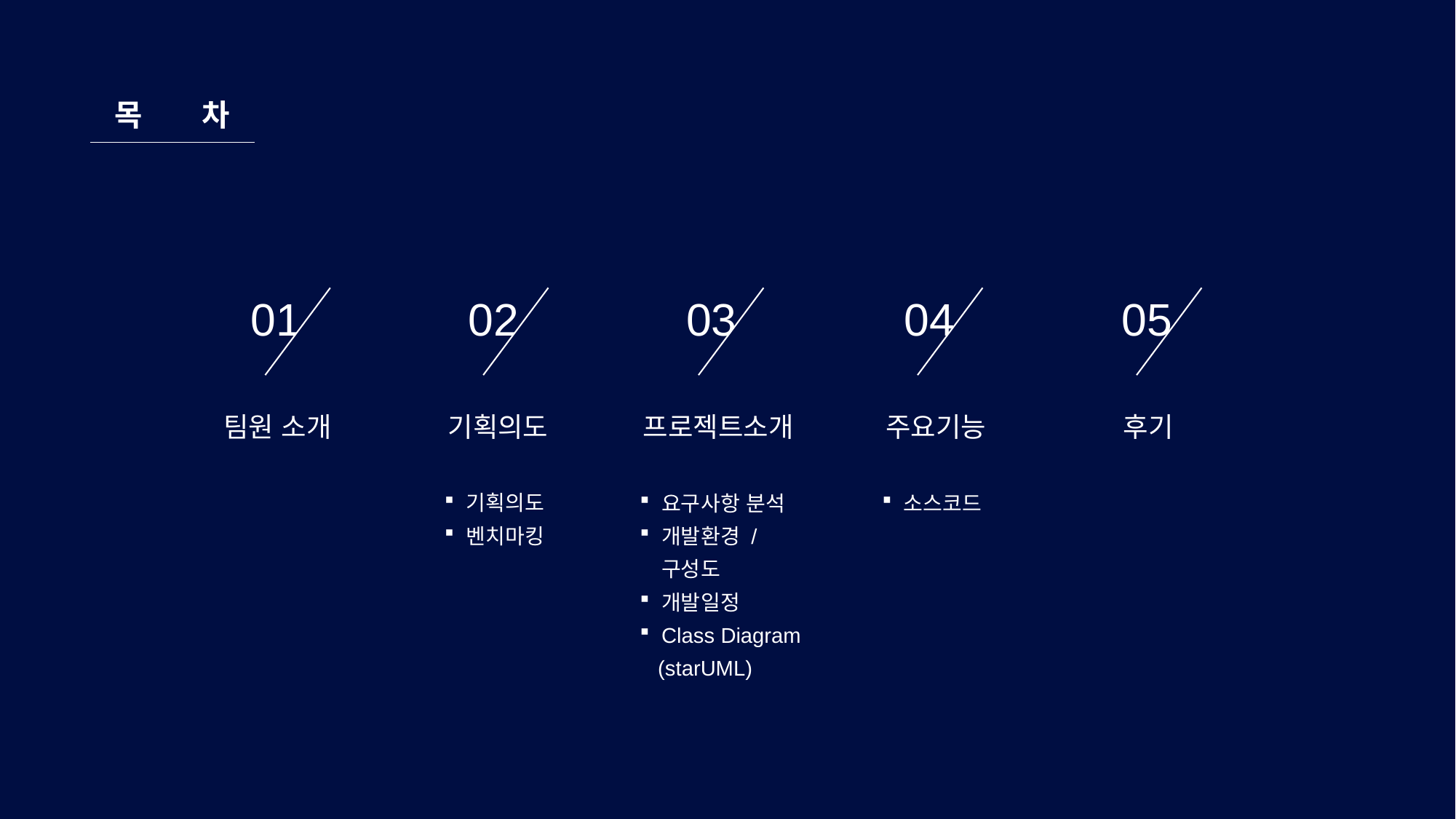

목       차
01
02
03
04
05

팀원 소개
기획의도
프로젝트소개
주요기능
후기
기획의도
벤치마킹
요구사항 분석
개발환경 / 구성도
개발일정
Class Diagram
   (starUML)

소스코드